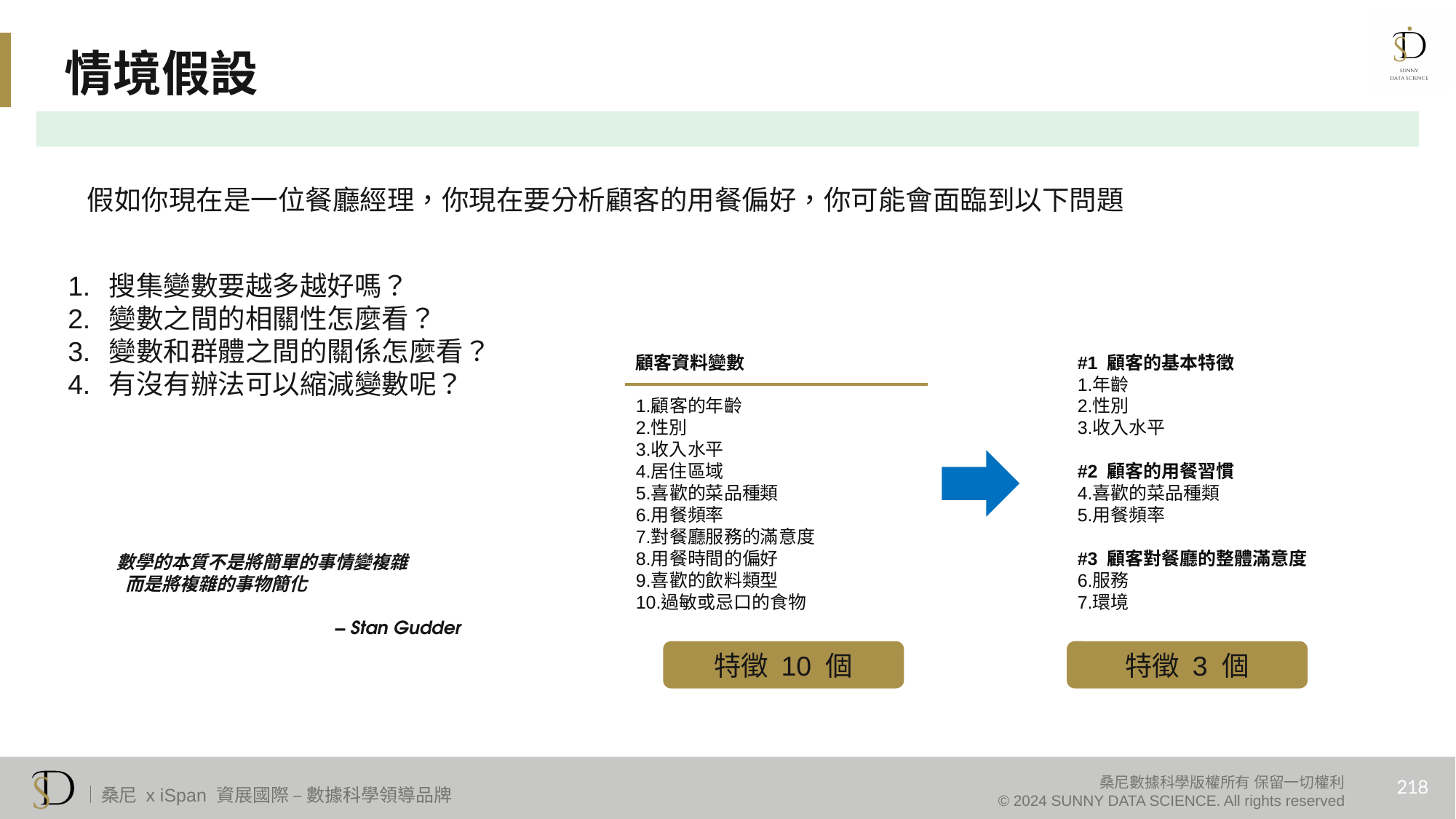

情境假設

假如你現在是一位餐廳經理，你現在要分析顧客的用餐偏好，你可能會面臨到以下問題
搜集變數要越多越好嗎？
變數之間的相關性怎麼看？
變數和群體之間的關係怎麼看？
有沒有辦法可以縮減變數呢？
顧客資料變數

顧客的年齡
性別
收入水平
居住區域
喜歡的菜品種類
用餐頻率
對餐廳服務的滿意度
用餐時間的偏好
喜歡的飲料類型
過敏或忌口的食物
#1 顧客的基本特徵
年齡
性別
收入水平

#2 顧客的用餐習慣
喜歡的菜品種類
用餐頻率

#3 顧客對餐廳的整體滿意度
服務
環境

數學的本質不是將簡單的事情變複雜
 而是將複雜的事物簡化

		─ Stan Gudder
特徵 10 個
特徵 3 個